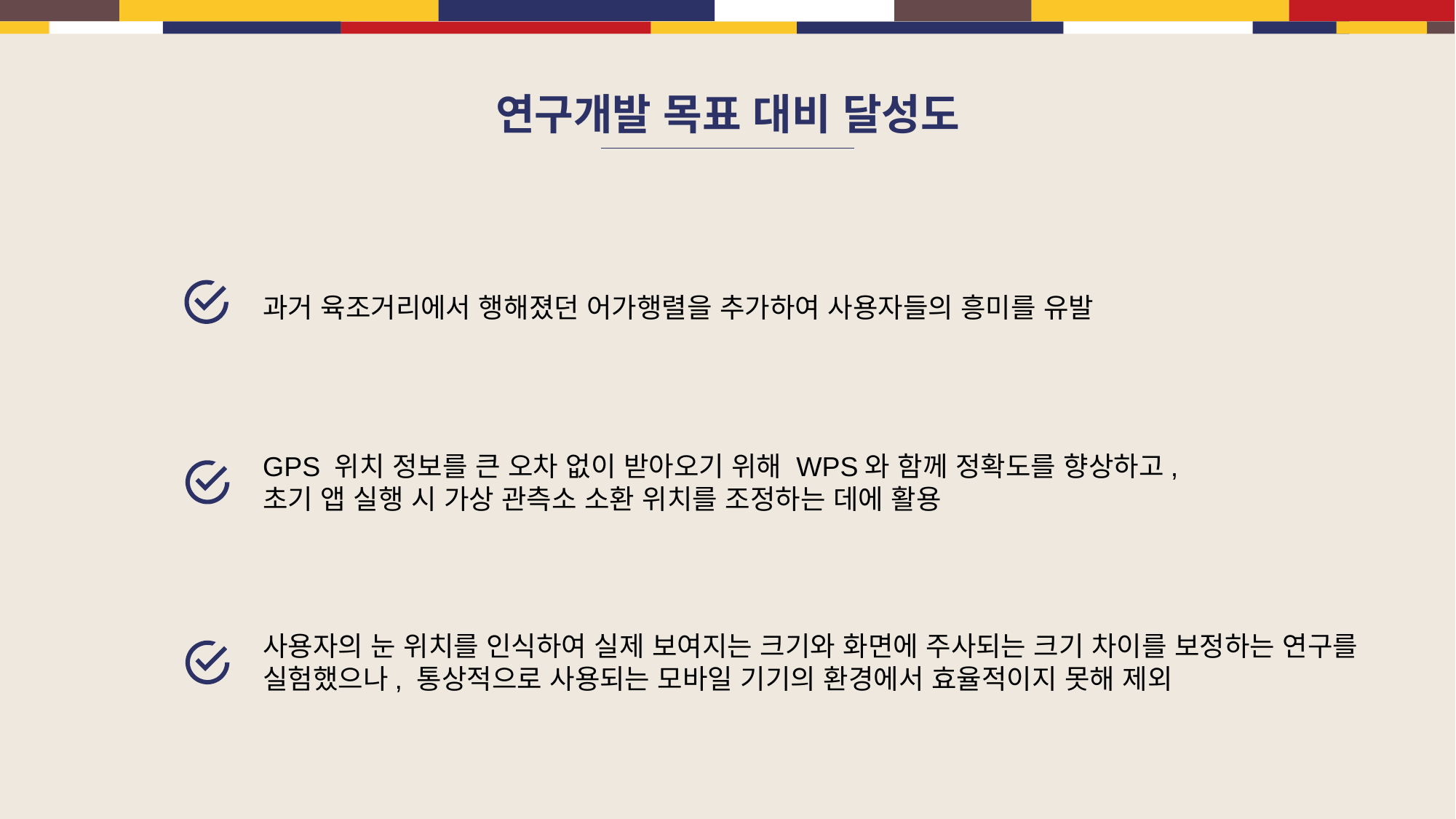

연구개발 목표 대비 달성도

과거 육조거리에서 행해졌던 어가행렬을 추가하여 사용자들의 흥미를 유발
GPS 위치 정보를 큰 오차 없이 받아오기 위해 WPS와 함께 정확도를 향상하고, 초기 앱 실행 시 가상 관측소 소환 위치를 조정하는 데에 활용

사용자의 눈 위치를 인식하여 실제 보여지는 크기와 화면에 주사되는 크기 차이를 보정하는 연구를 실험했으나, 통상적으로 사용되는 모바일 기기의 환경에서 효율적이지 못해 제외